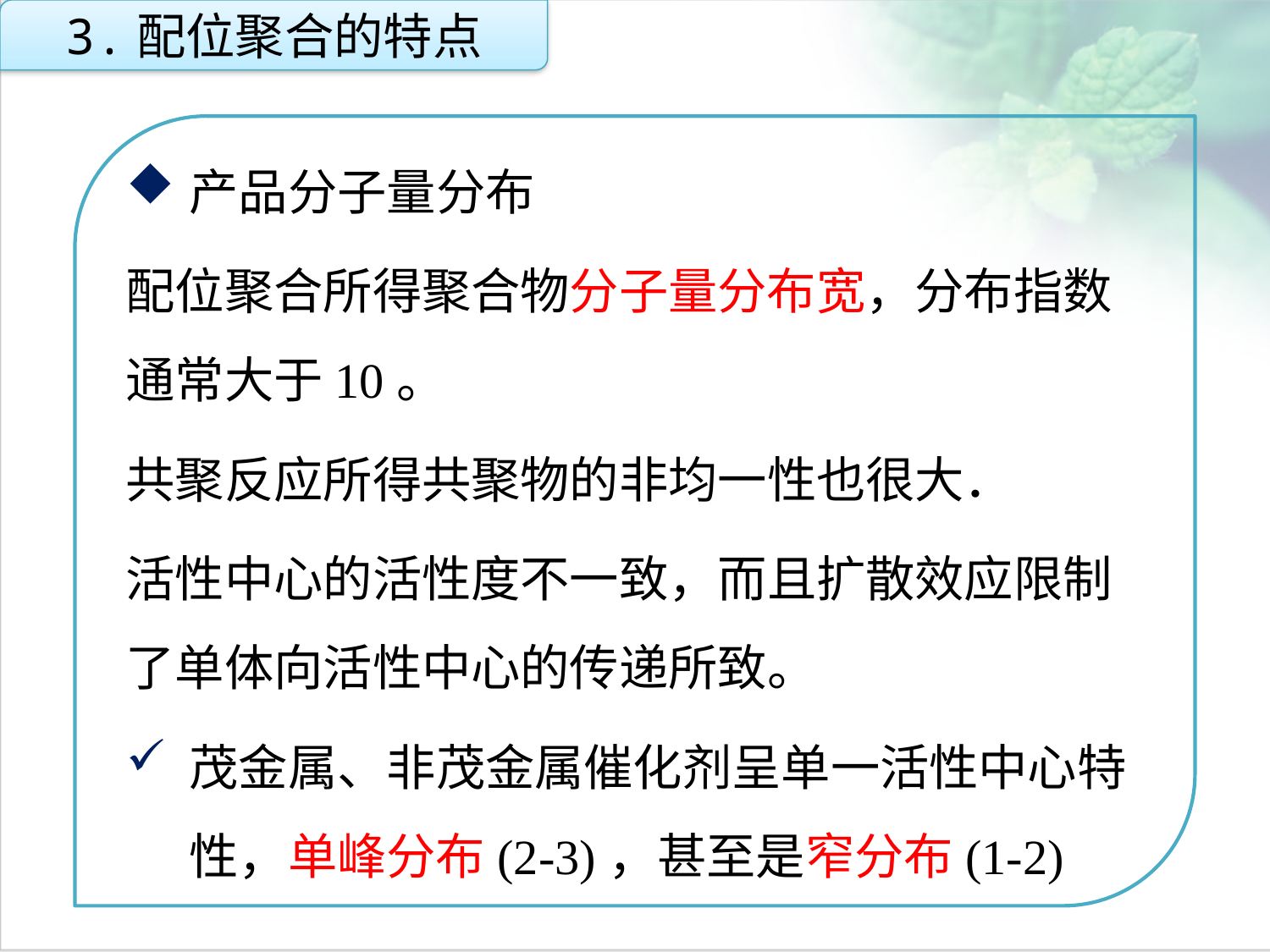

3.配位聚合的特点
产品分子量分布
配位聚合所得聚合物分子量分布宽，分布指数通常大于10。
共聚反应所得共聚物的非均一性也很大．
活性中心的活性度不一致，而且扩散效应限制了单体向活性中心的传递所致。
茂金属、非茂金属催化剂呈单一活性中心特性，单峰分布(2-3)，甚至是窄分布(1-2)
点击添加文本
点击添加文本
点击添加文本
点击添加文本